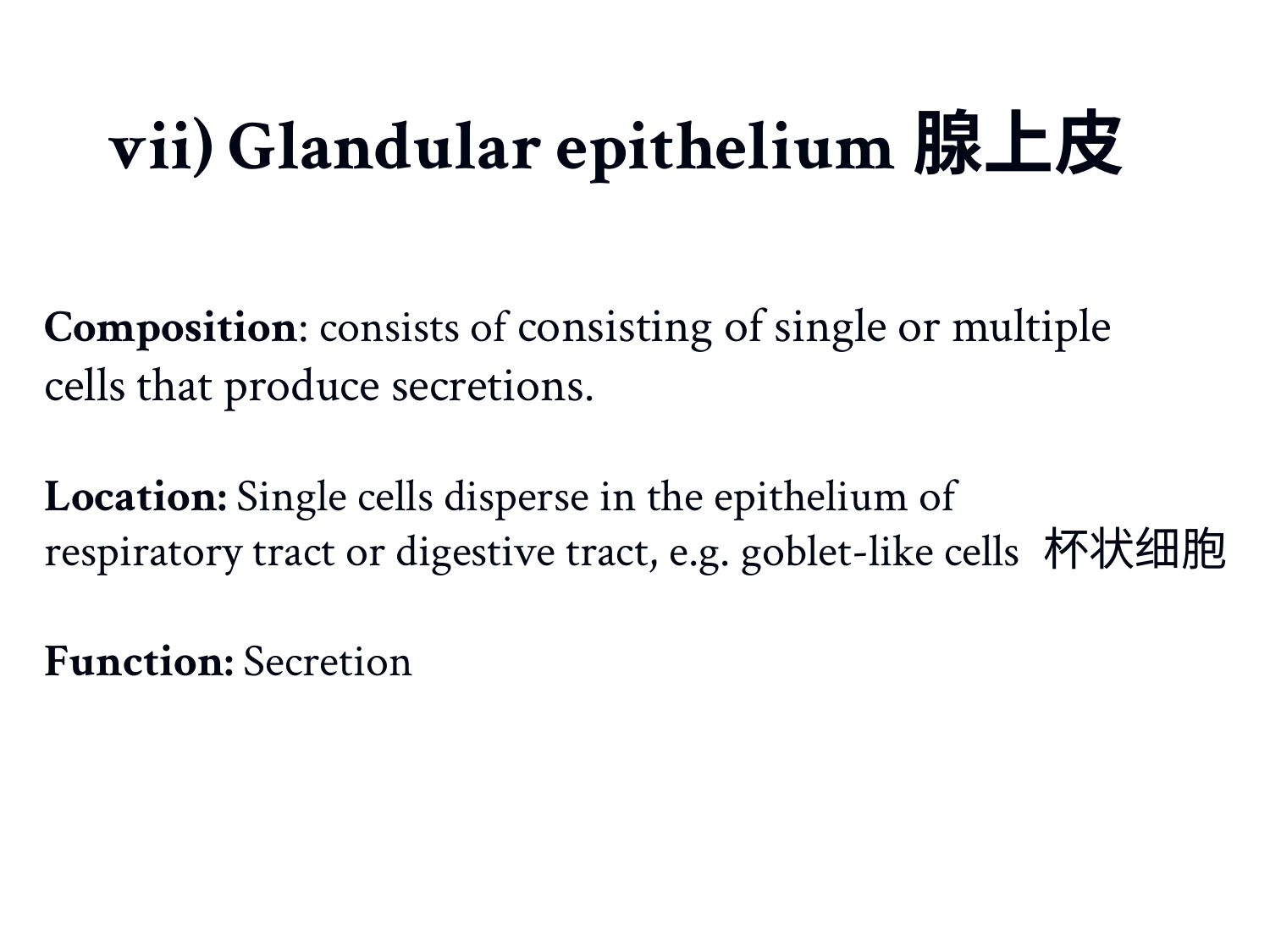

vii) Glandular epithelium腺上皮
Composition: consists of consisting of single or multiple
cells that produce secretions.

Location: Single cells disperse in the epithelium of
respiratory tract or digestive tract, e.g. goblet-like cells 杯状细胞

Function: Secretion